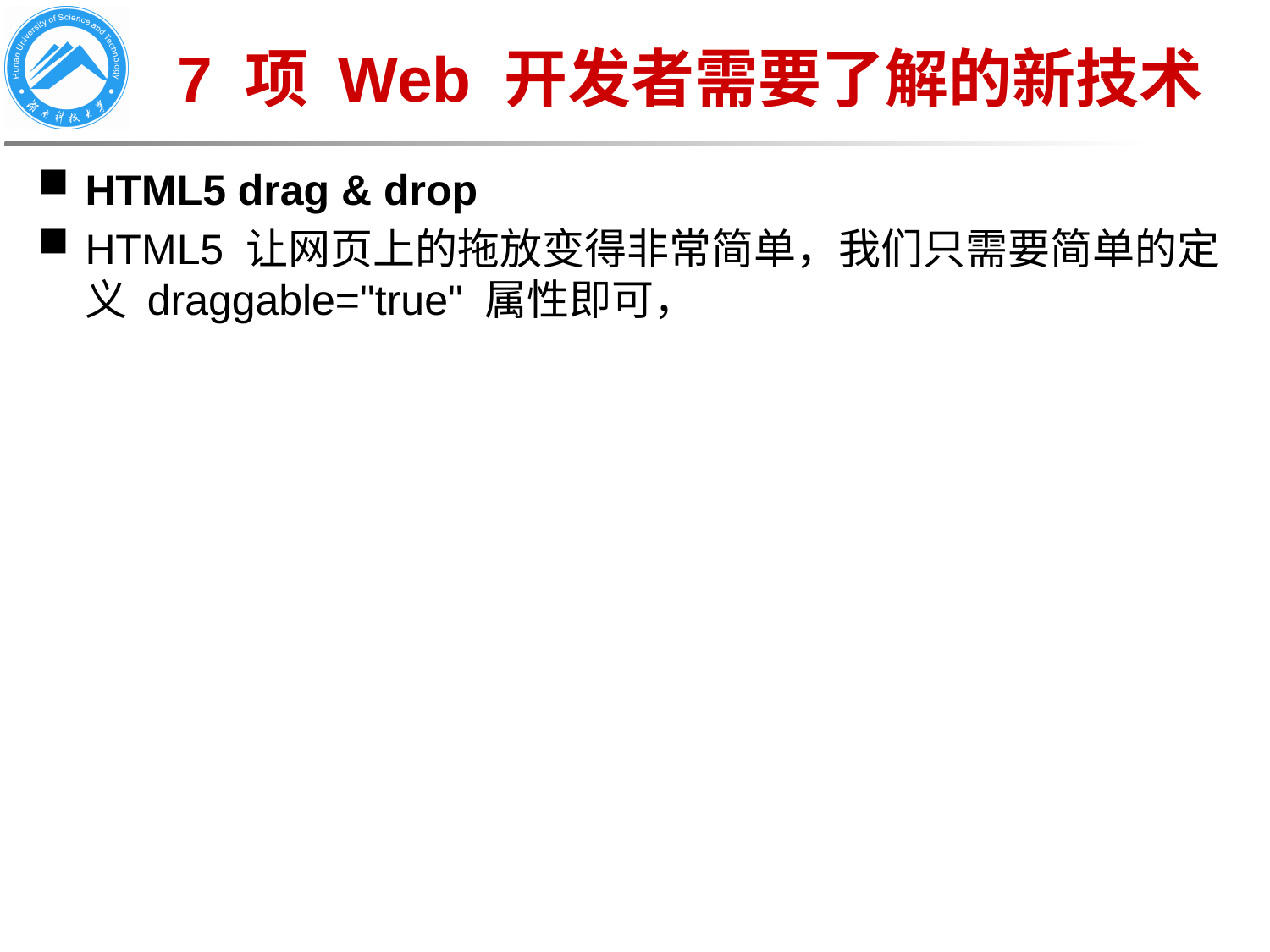

7 项 Web 开发者需要了解的新技术
HTML5 drag & drop
HTML5 让网页上的拖放变得非常简单，我们只需要简单的定义 draggable="true" 属性即可，